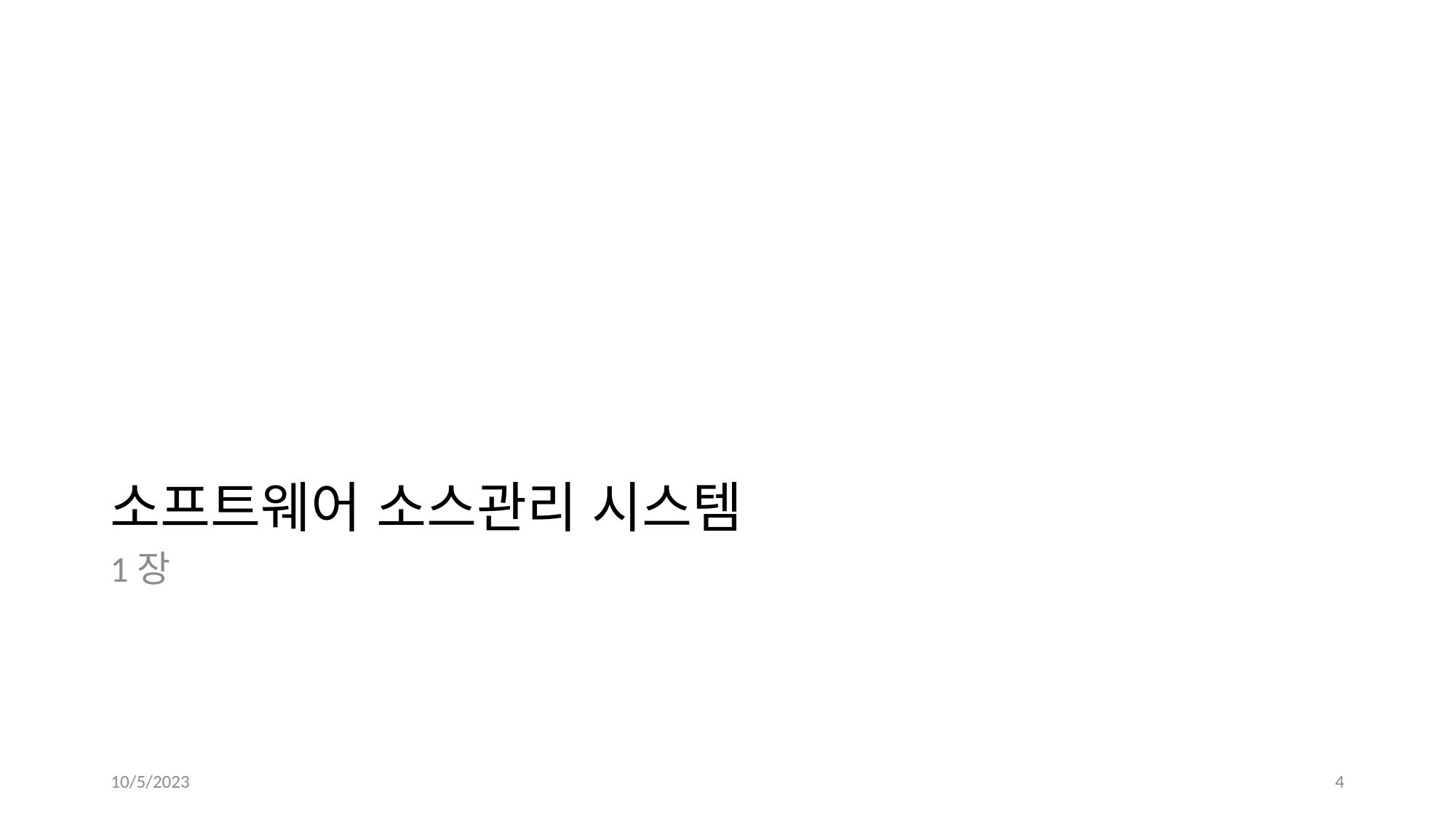

# 소프트웨어 소스관리 시스템
1장
10/5/2023
4